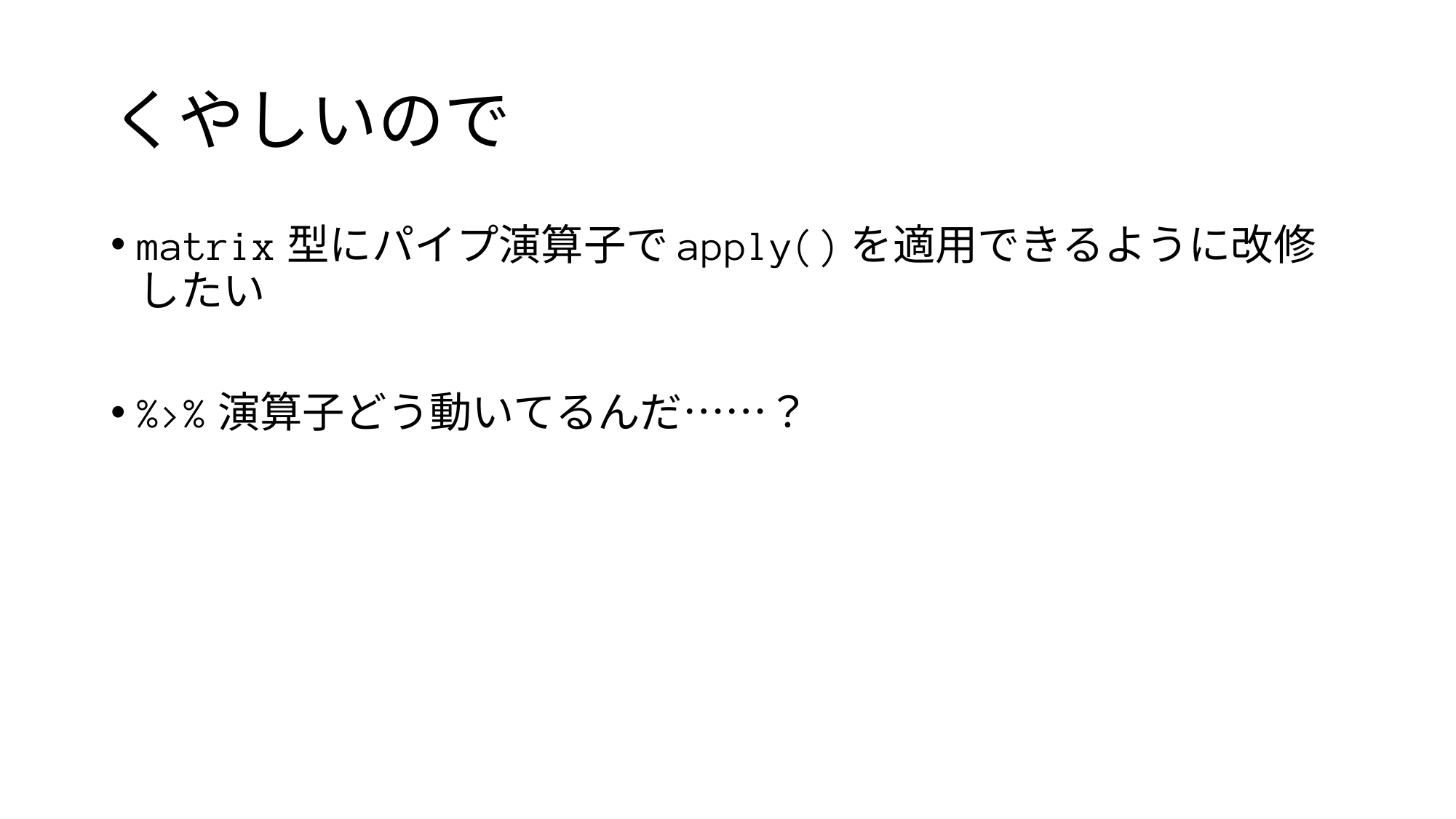

# くやしいので
matrix型にパイプ演算子でapply()を適用できるように改修したい

%>%演算子どう動いてるんだ……？